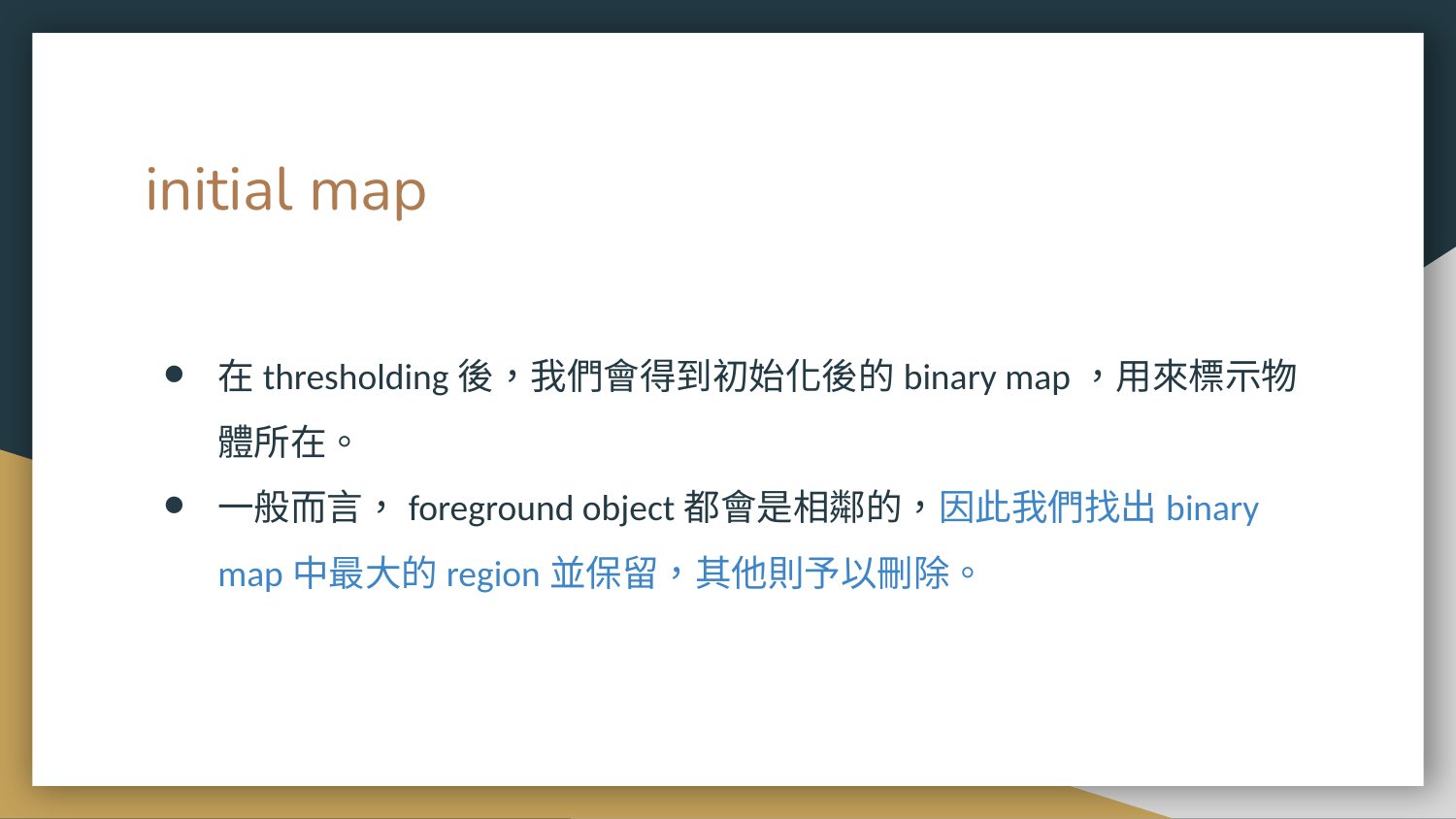

# initial map
在thresholding後，我們會得到初始化後的binary map，用來標示物體所在。
一般而言，foreground object都會是相鄰的，因此我們找出binary map中最大的region並保留，其他則予以刪除。